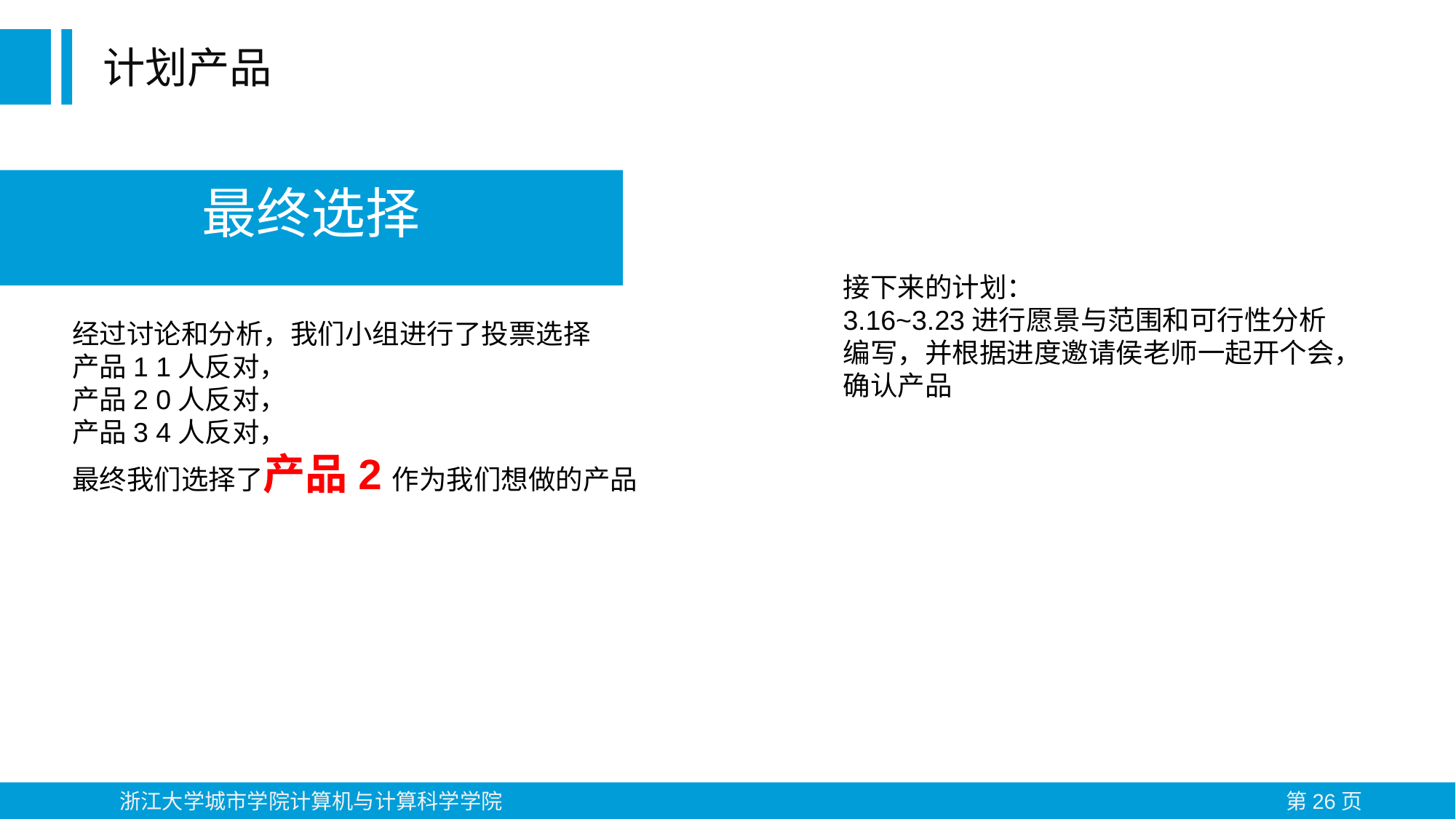

计划产品
最终选择

接下来的计划：
3.16~3.23进行愿景与范围和可行性分析编写，并根据进度邀请侯老师一起开个会，确认产品
经过讨论和分析，我们小组进行了投票选择
产品1 1人反对，
产品2 0人反对，
产品3 4人反对，
最终我们选择了产品2作为我们想做的产品

浙江大学城市学院计算机与计算科学学院
第26页